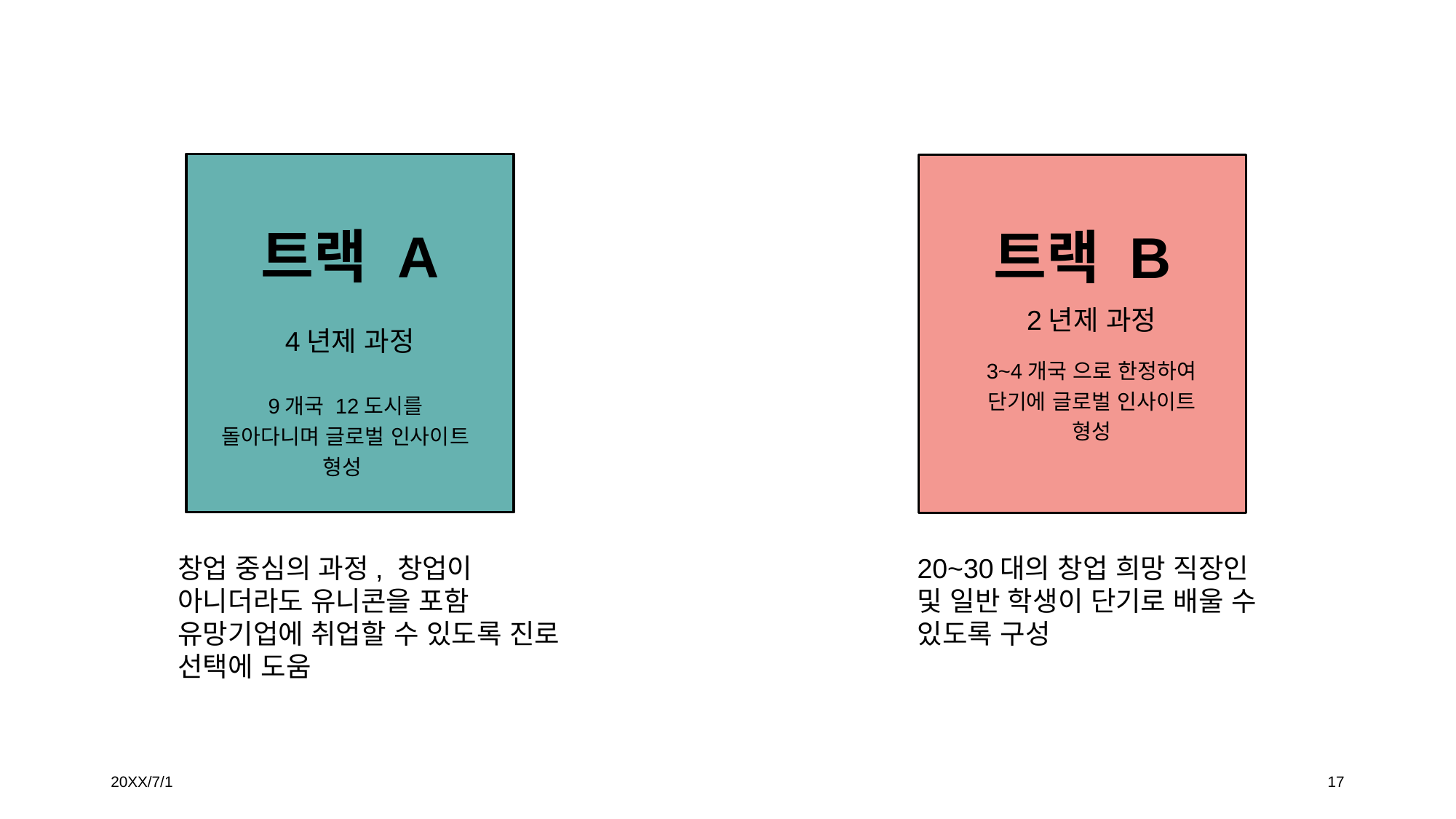

트랙 A
트랙 B
2년제 과정
4년제 과정
3~4개국 으로 한정하여 단기에 글로벌 인사이트 형성
9개국 12도시를 돌아다니며 글로벌 인사이트 형성
창업 중심의 과정, 창업이 아니더라도 유니콘을 포함 유망기업에 취업할 수 있도록 진로 선택에 도움
20~30대의 창업 희망 직장인 및 일반 학생이 단기로 배울 수 있도록 구성
20XX/7/1
17